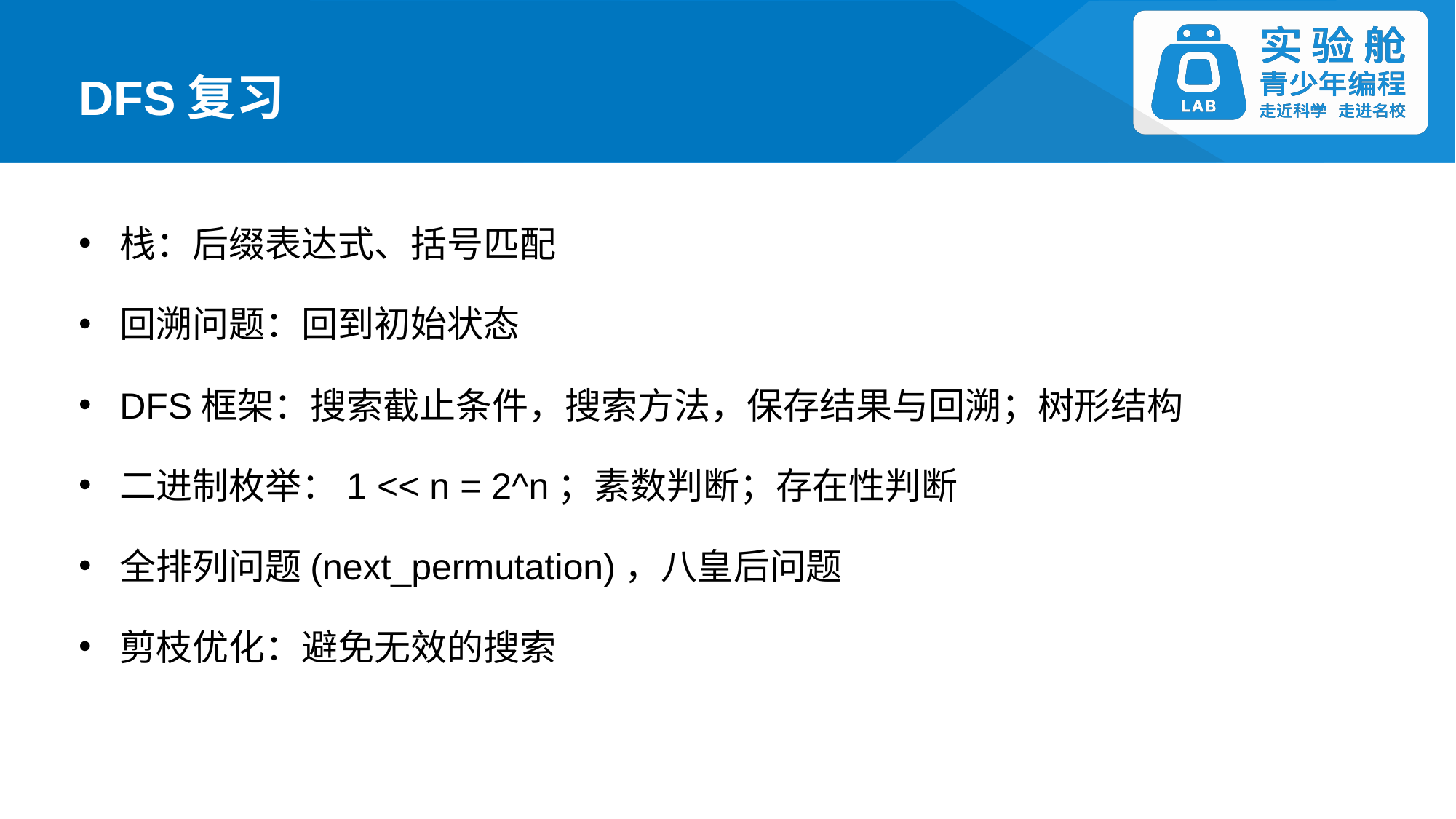

DFS复习
栈：后缀表达式、括号匹配
回溯问题：回到初始状态
DFS框架：搜索截止条件，搜索方法，保存结果与回溯；树形结构
二进制枚举：1 << n = 2^n；素数判断；存在性判断
全排列问题(next_permutation)，八皇后问题
剪枝优化：避免无效的搜索